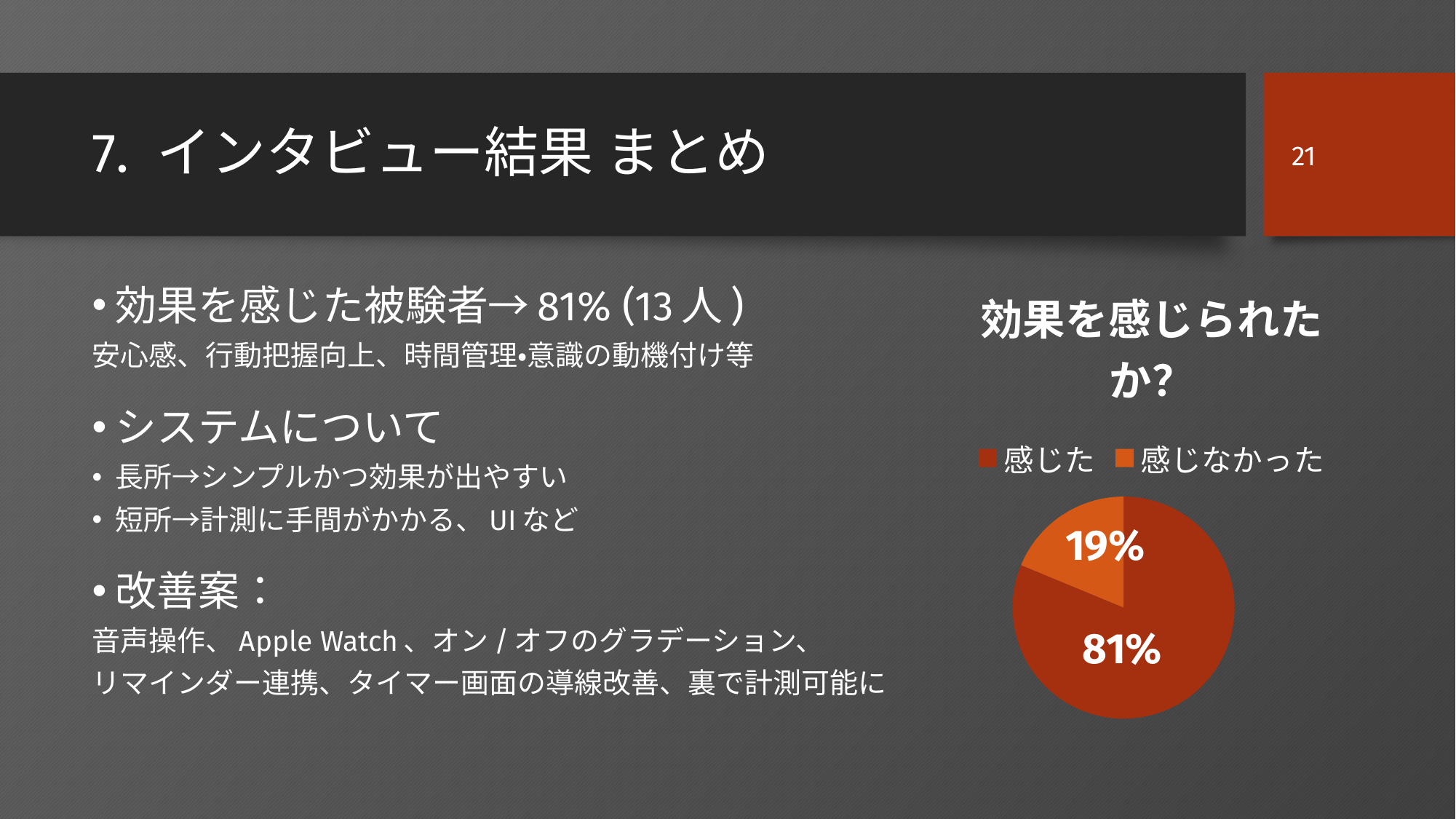

21
# 7. インタビュー結果 まとめ

### Chart:

| Category | 効果を感じられたか？ |
|---|---|
| 感じた | 13.0 |
| 感じなかった | 3.0 |
効果を感じた被験者→81% (13人)
安心感、行動把握向上、時間管理・意識の動機付け等

システムについて
長所→シンプルかつ効果が出やすい
短所→計測に手間がかかる、UIなど

改善案：
音声操作、Apple Watch、オン/オフのグラデーション、
リマインダー連携、タイマー画面の導線改善、裏で計測可能に